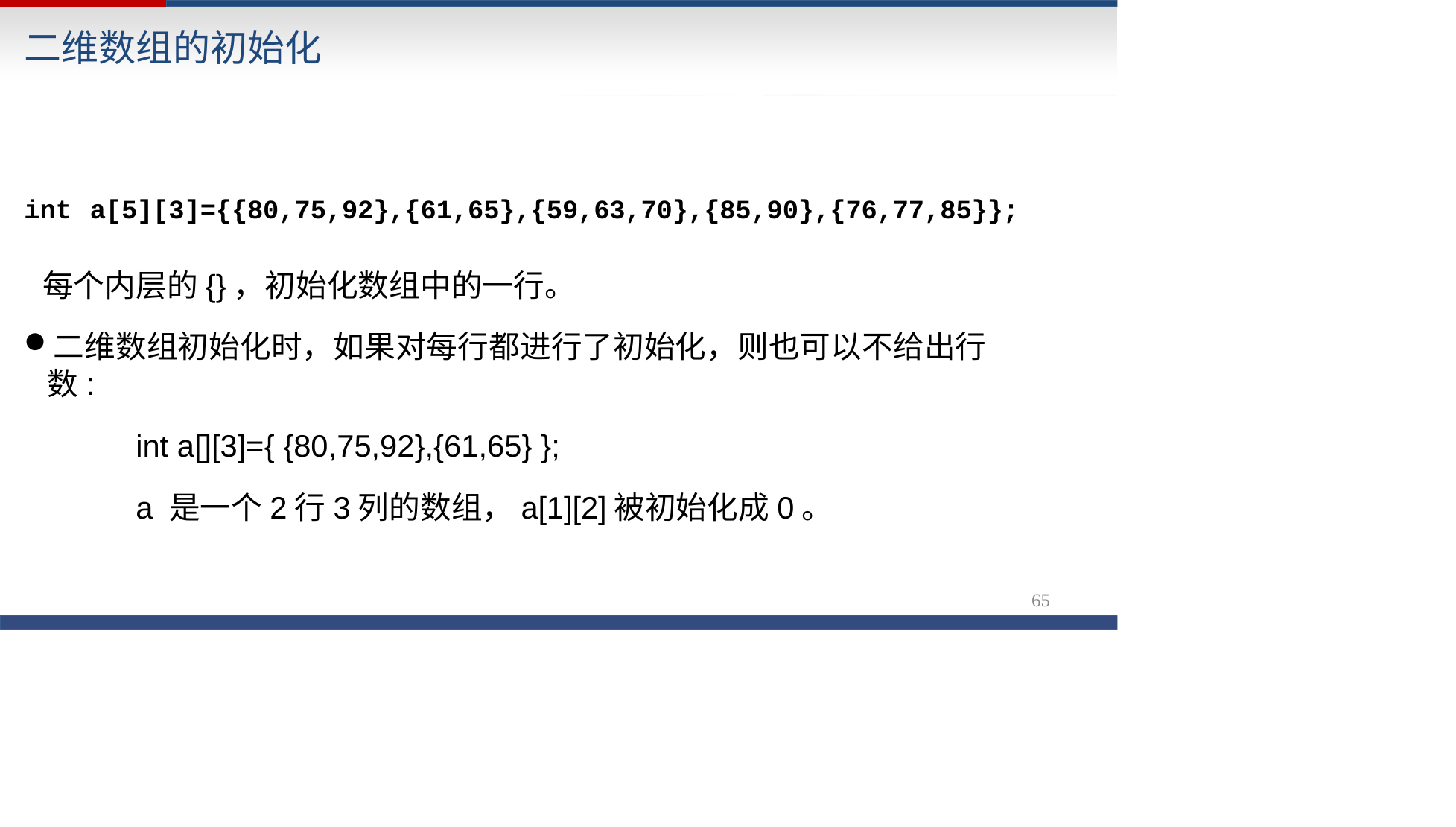

# 二维数组的初始化
int a[5][3]={{80,75,92},{61,65},{59,63,70},{85,90},{76,77,85}};

每个内层的{}，初始化数组中的一行。

二维数组初始化时，如果对每行都进行了初始化，则也可以不给出行数:

int a[][3]={ {80,75,92},{61,65} };

a 是一个2行3列的数组，a[1][2]被初始化成0。
65